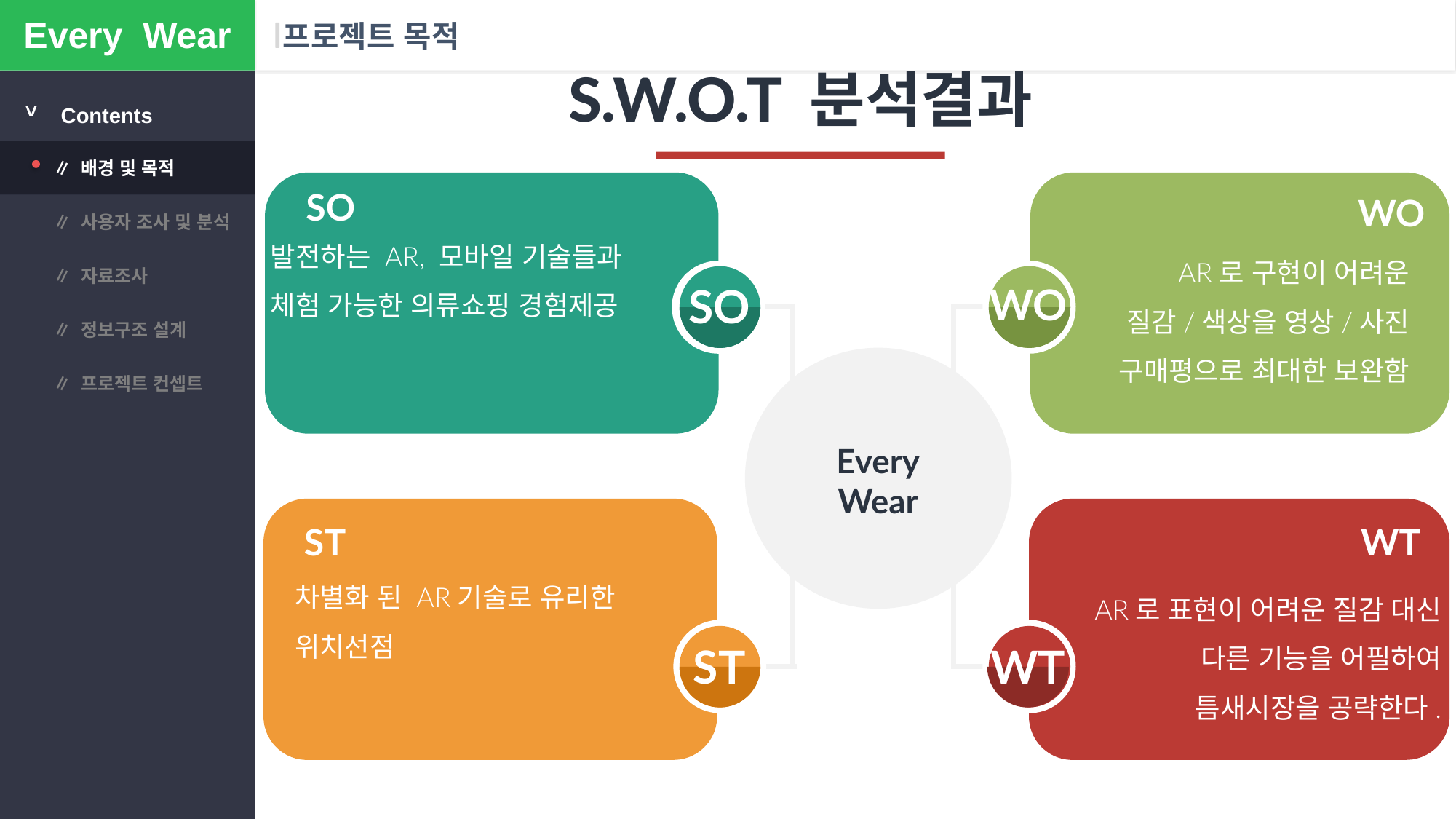

Every  Wear
# 프로젝트 목적
S.W.O.T 분석결과
>
Contents
∥ 배경 및 목적

SO
WO
발전하는 AR, 모바일 기술들과
체험 가능한 의류쇼핑 경험제공

AR로 구현이 어려운
질감/색상을 영상/사진
구매평으로 최대한 보완함

∥ 사용자 조사 및 분석
∥ 자료조사

SO
WO

∥ 정보구조 설계

∥ 프로젝트 컨셉트
Every
Wear

ST
WT
차별화 된 AR기술로 유리한
위치선점
AR로 표현이 어려운 질감 대신
다른 기능을 어필하여
틈새시장을 공략한다.

ST
WT